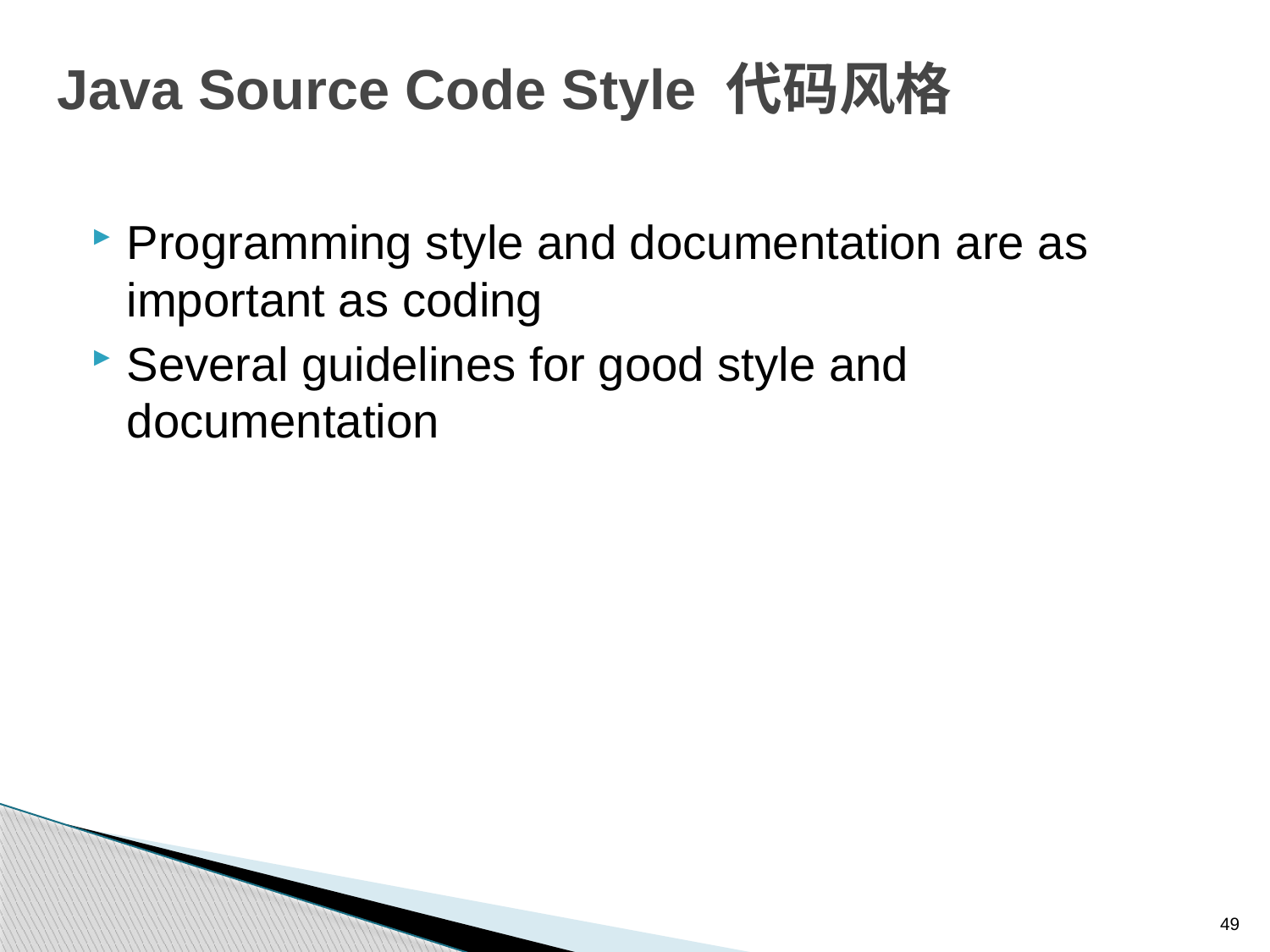

# Java Source Code Style 代码风格
Programming style and documentation are as important as coding
Several guidelines for good style and documentation
49